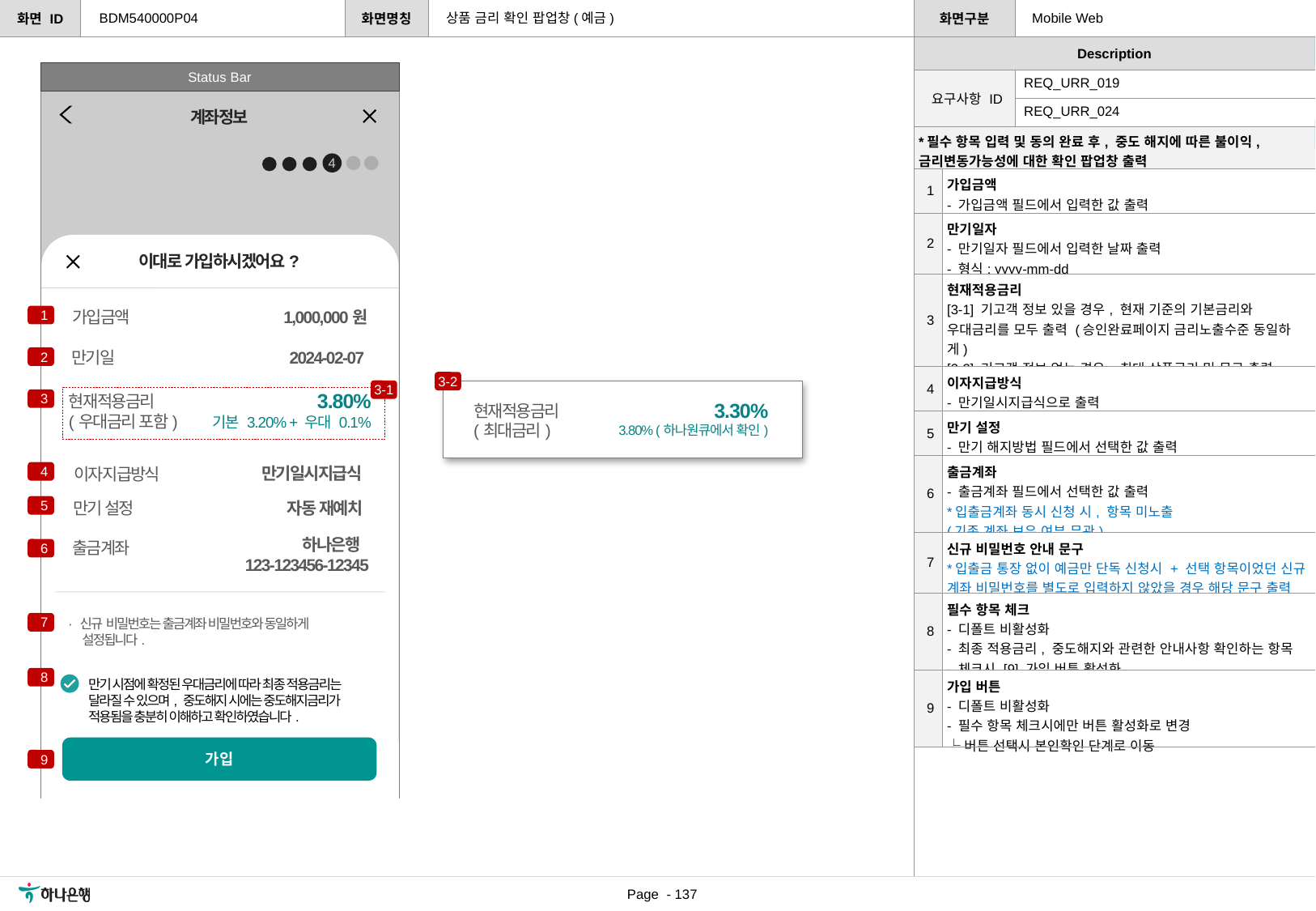

상품 금리 확인 팝업창(예금)
BDM540000P04
Mobile Web
[수정요약] 2023.07.07
- 전체 항목 Description 재정의
Status Bar

| 요구사항 ID | REQ\_URR\_019 |
| --- | --- |
|  | REQ\_URR\_024 |

계좌정보
[수정요약] 2023.07.12
[3] Description 수정

[3-1][3-2] 수정 및 추가
| \*필수 항목 입력 및 동의 완료 후, 중도 해지에 따른 불이익, 금리변동가능성에 대한 확인 팝업창 출력 |  |
| --- | --- |
| 1 | 가입금액 - 가입금액 필드에서 입력한 값 출력 |
| 2 | 만기일자 - 만기일자 필드에서 입력한 날짜 출력 - 형식: yyyy-mm-dd |
| 3 | 현재적용금리 [3-1] 기고객 정보 있을 경우, 현재 기준의 기본금리와 우대금리를 모두 출력 (승인완료페이지 금리노출수준 동일하게) [3-2] 기고객 정보 없는 경우, 최대 상품금리 및 문구 출력 |
| 4 | 이자지급방식 - 만기일시지급식으로 출력 |
| 5 | 만기 설정 - 만기 해지방법 필드에서 선택한 값 출력 |
| 6 | 출금계좌 - 출금계좌 필드에서 선택한 값 출력 \*입출금계좌 동시 신청 시, 항목 미노출 (기존 계좌 보유 여부 무관) |
| 7 | 신규 비밀번호 안내 문구 \*입출금 통장 없이 예금만 단독 신청시 + 선택 항목이었던 신규 계좌 비밀번호를 별도로 입력하지 않았을 경우 해당 문구 출력 |
| 8 | 필수 항목 체크 - 디폴트 비활성화 - 최종 적용금리, 중도해지와 관련한 안내사항 확인하는 항목 - 체크시 [9] 가입 버튼 활성화 |
| 9 | 가입 버튼 - 디폴트 비활성화 - 필수 항목 체크시에만 버튼 활성화로 변경 └ 버튼 선택시 본인확인 단계로 이동 |
4

이대로 가입하시겠어요?
1
가입금액
1,000,000원
만기일
2024-02-07
2
3-2
3-1

3.80%
기본 3.20% + 우대 0.1%

3
현재적용금리
(우대금리 포함)
3.30%
3.80% (하나원큐에서 확인)
현재적용금리
(최대금리)
4
만기일시지급식
이자지급방식
5
자동 재예치
만기 설정
               하나은행
123-123456-12345
출금계좌
6
∙   신규  비밀번호는 출금계좌 비밀번호와 동일하게
    설정됩니다.
7
8
만기 시점에 확정된 우대금리에 따라 최종 적용금리는 달라질 수 있으며, 중도해지 시에는 중도해지금리가 적용됨을 충분히 이해하고 확인하였습니다.

가입
9